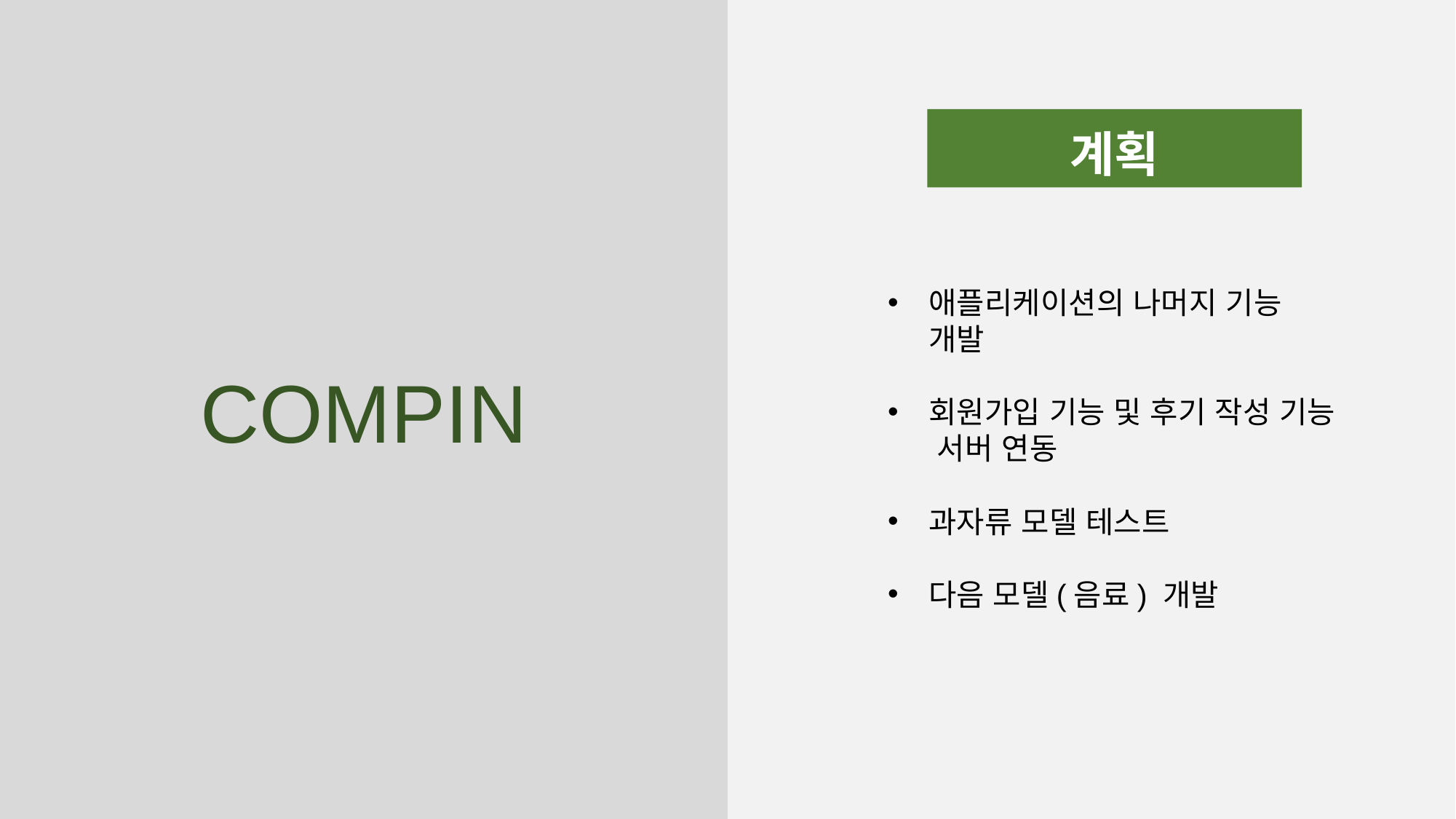

계획
애플리케이션의 나머지 기능 개발

회원가입 기능 및 후기 작성 기능  서버 연동

과자류 모델 테스트

다음 모델(음료) 개발
COMPIN